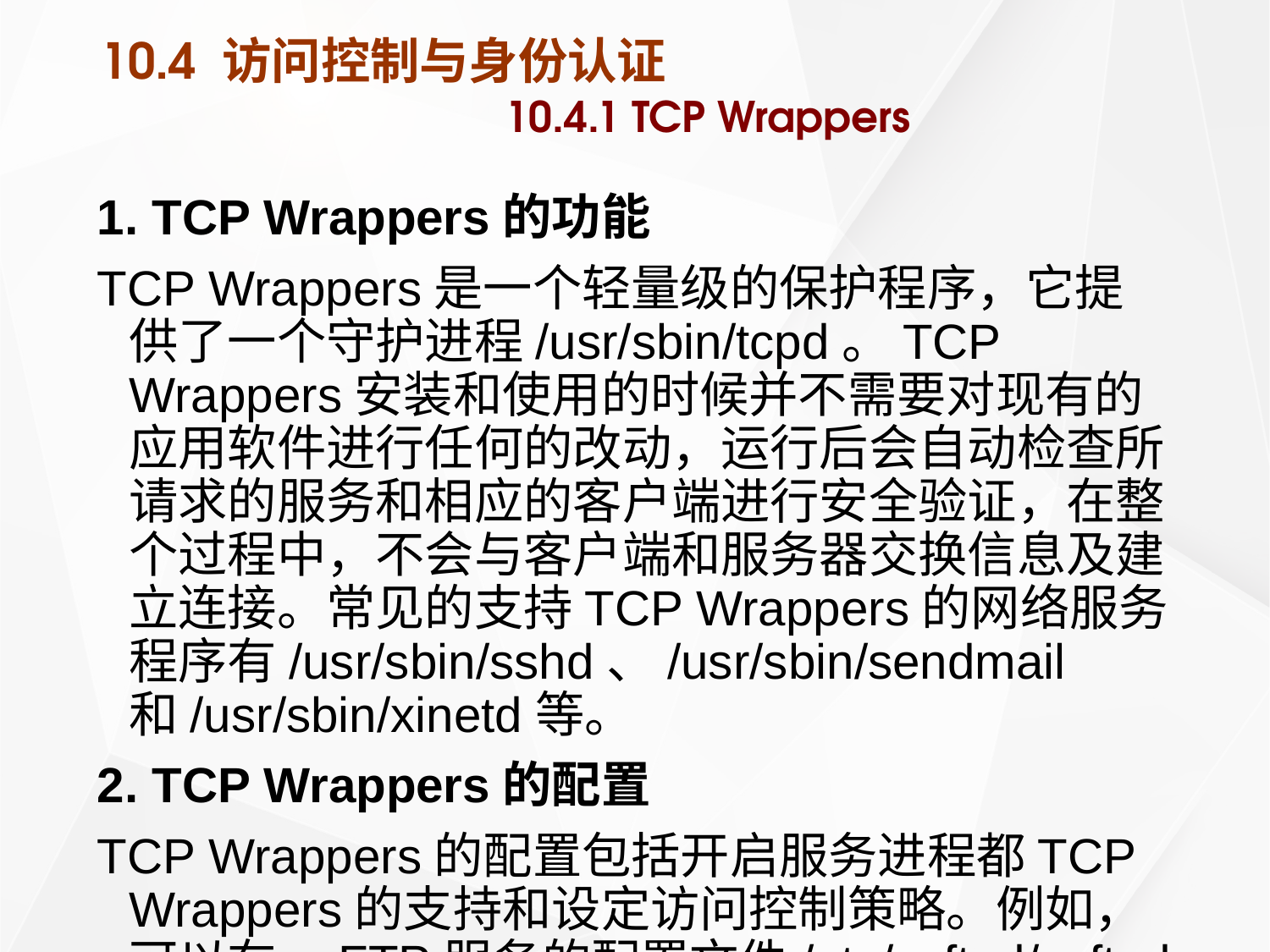

# 10.4 访问控制与身份认证 10.4.1 TCP Wrappers
1. TCP Wrappers的功能
TCP Wrappers是一个轻量级的保护程序，它提供了一个守护进程/usr/sbin/tcpd。TCP Wrappers安装和使用的时候并不需要对现有的应用软件进行任何的改动，运行后会自动检查所请求的服务和相应的客户端进行安全验证，在整个过程中，不会与客户端和服务器交换信息及建立连接。常见的支持TCP Wrappers的网络服务程序有/usr/sbin/sshd、/usr/sbin/sendmail和/usr/sbin/xinetd等。
2. TCP Wrappers的配置
TCP Wrappers的配置包括开启服务进程都TCP Wrappers的支持和设定访问控制策略。例如，可以在vsFTP服务的配置文件/etc/vsftpd/vsftpd.conf中有如下的配置行，用于决定是否开启vsftpd对TCP Wrappers的支持：
tcp_wrappers=YES		←取值YES表示支持TCP Wrappers；NO表示不支持